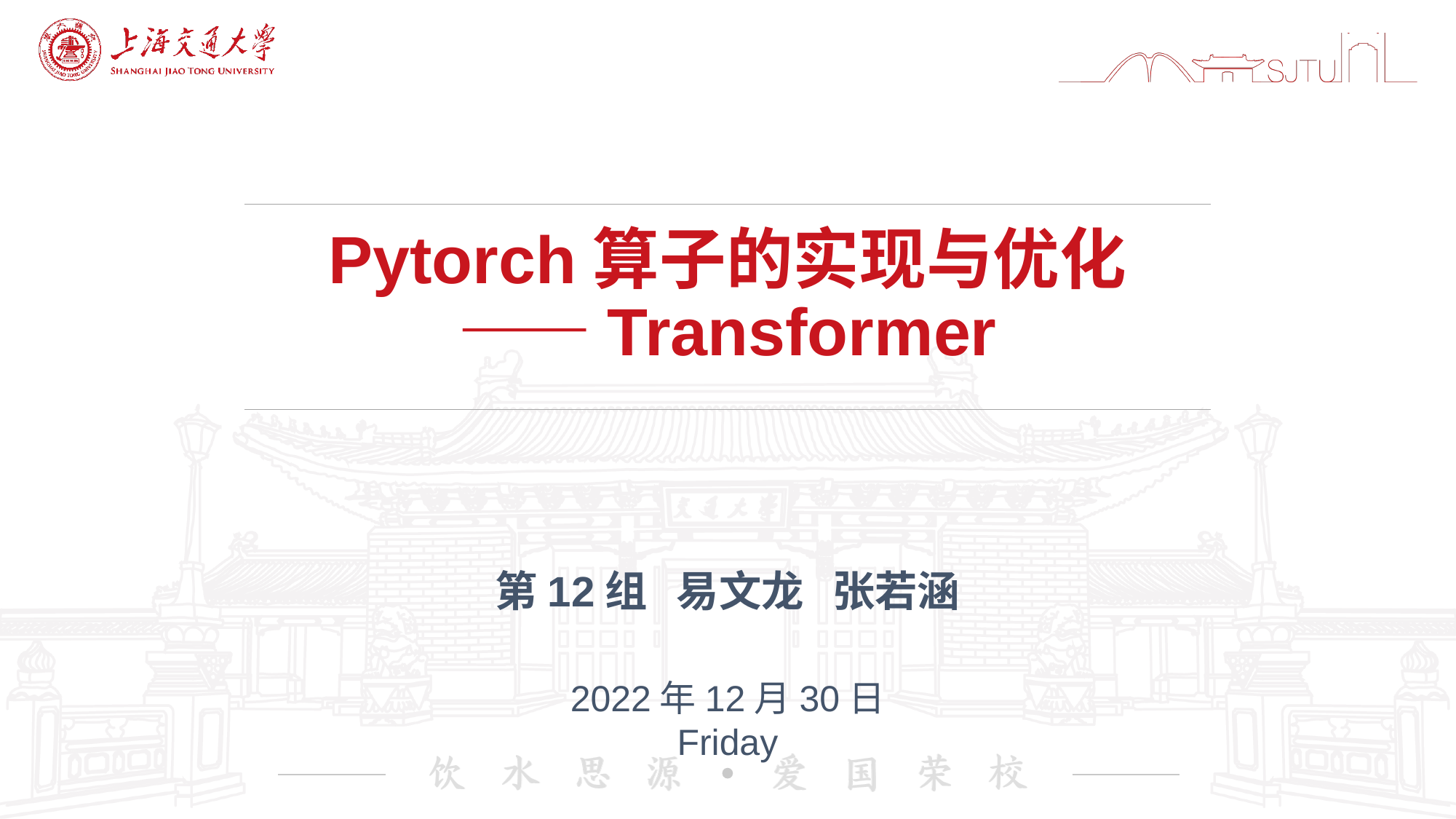

# Pytorch算子的实现与优化 ——Transformer

第12组   易文龙   张若涵
2022年12月30日 Friday